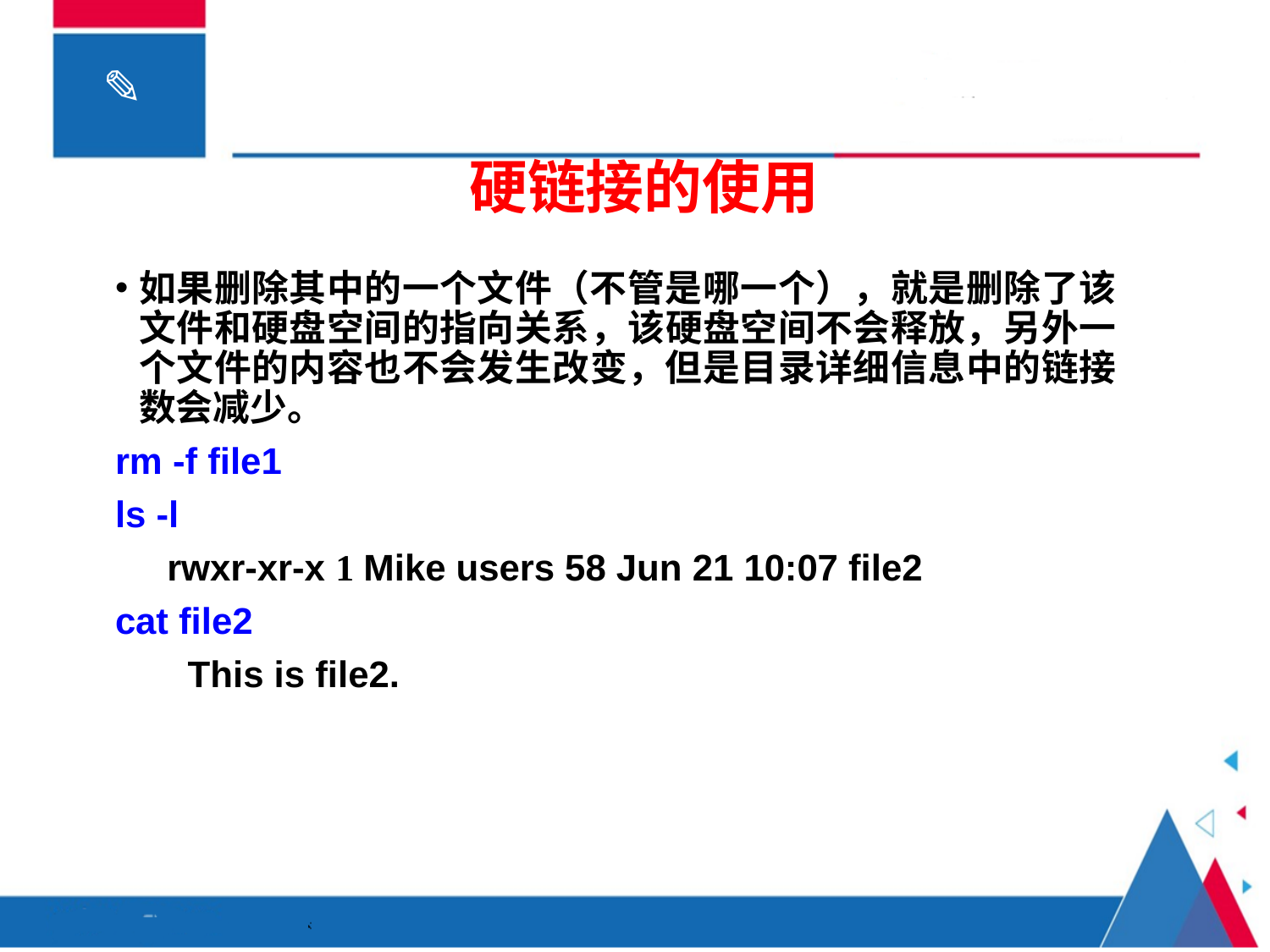

硬链接的使用
如果删除其中的一个文件（不管是哪一个），就是删除了该文件和硬盘空间的指向关系，该硬盘空间不会释放，另外一个文件的内容也不会发生改变，但是目录详细信息中的链接数会减少。
rm -f file1
ls -l
     rwxr-xr-x 1 Mike users 58 Jun 21 10:07 file2
cat file2
       This is file2.